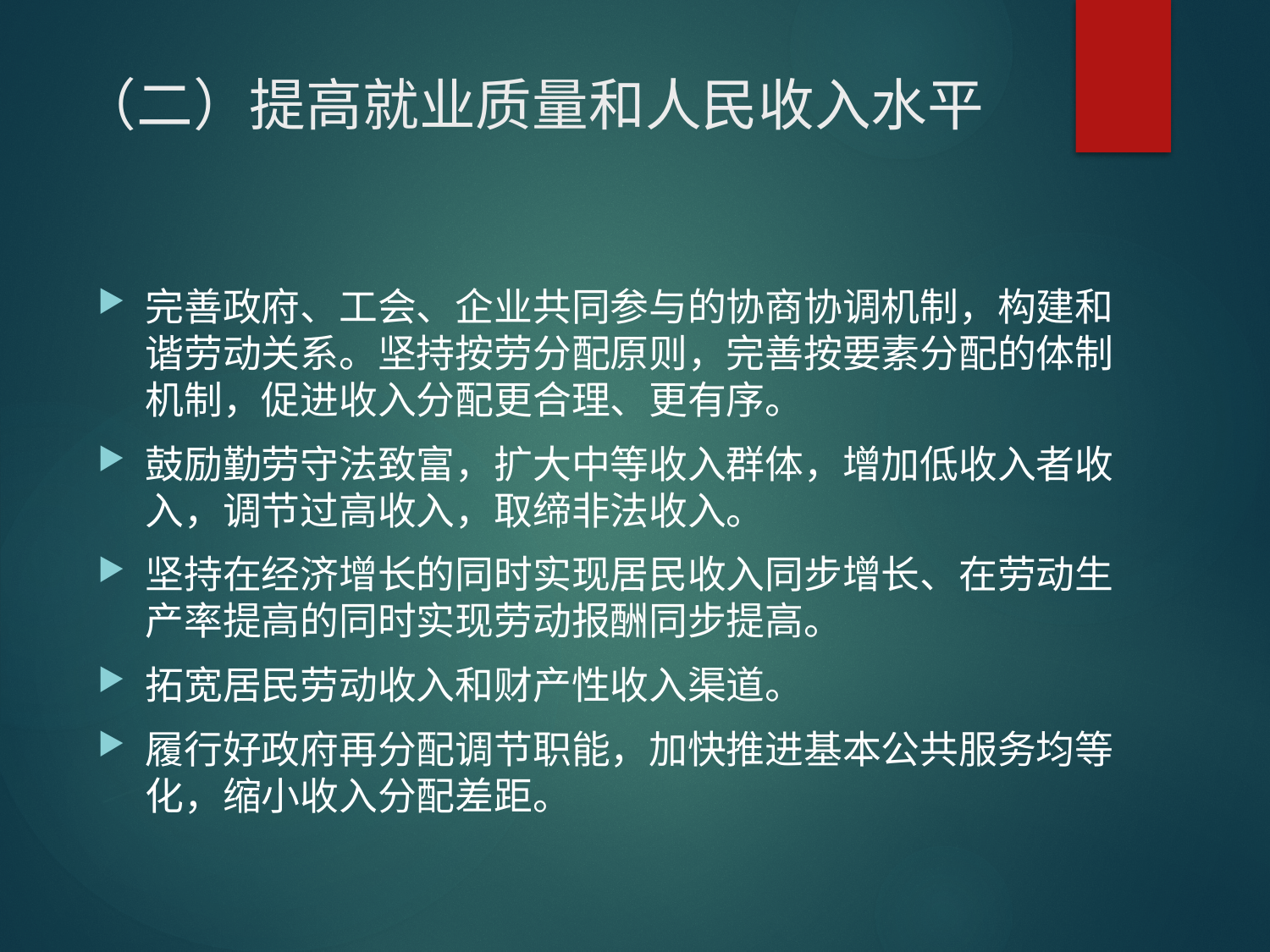

# （二）提高就业质量和人民收入水平
完善政府、工会、企业共同参与的协商协调机制，构建和谐劳动关系。坚持按劳分配原则，完善按要素分配的体制机制，促进收入分配更合理、更有序。
鼓励勤劳守法致富，扩大中等收入群体，增加低收入者收入，调节过高收入，取缔非法收入。
坚持在经济增长的同时实现居民收入同步增长、在劳动生产率提高的同时实现劳动报酬同步提高。
拓宽居民劳动收入和财产性收入渠道。
履行好政府再分配调节职能，加快推进基本公共服务均等化，缩小收入分配差距。